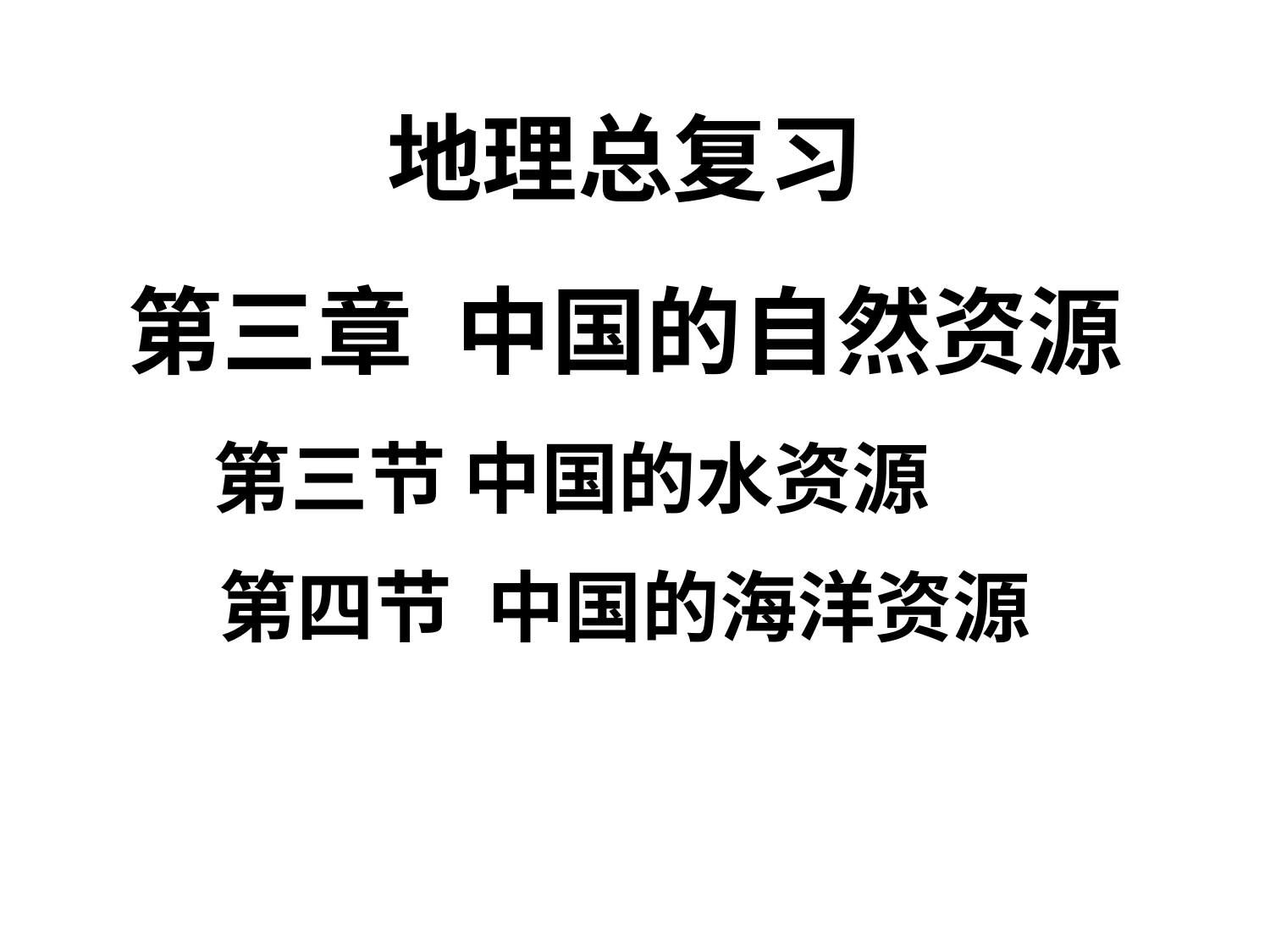

地理总复习
# 第三章  中国的自然资源
第三节 中国的水资源
第四节  中国的海洋资源